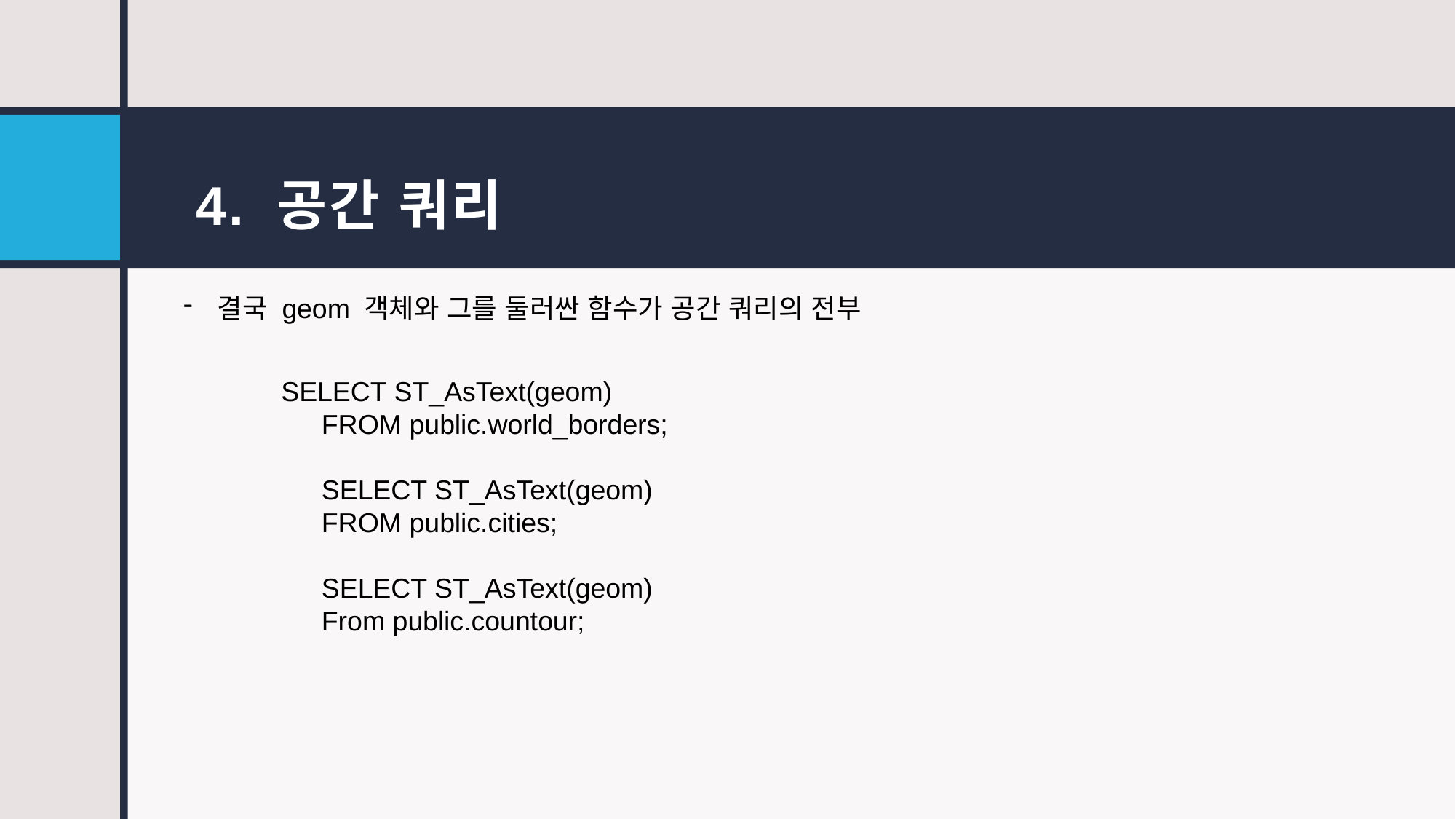

# 4. 공간 쿼리

결국 geom 객체와 그를 둘러싼 함수가 공간 쿼리의 전부
         SELECT ST_AsText(geom)
	FROM public.world_borders;

	SELECT ST_AsText(geom)
	FROM public.cities;

	SELECT ST_AsText(geom)
	From public.countour;